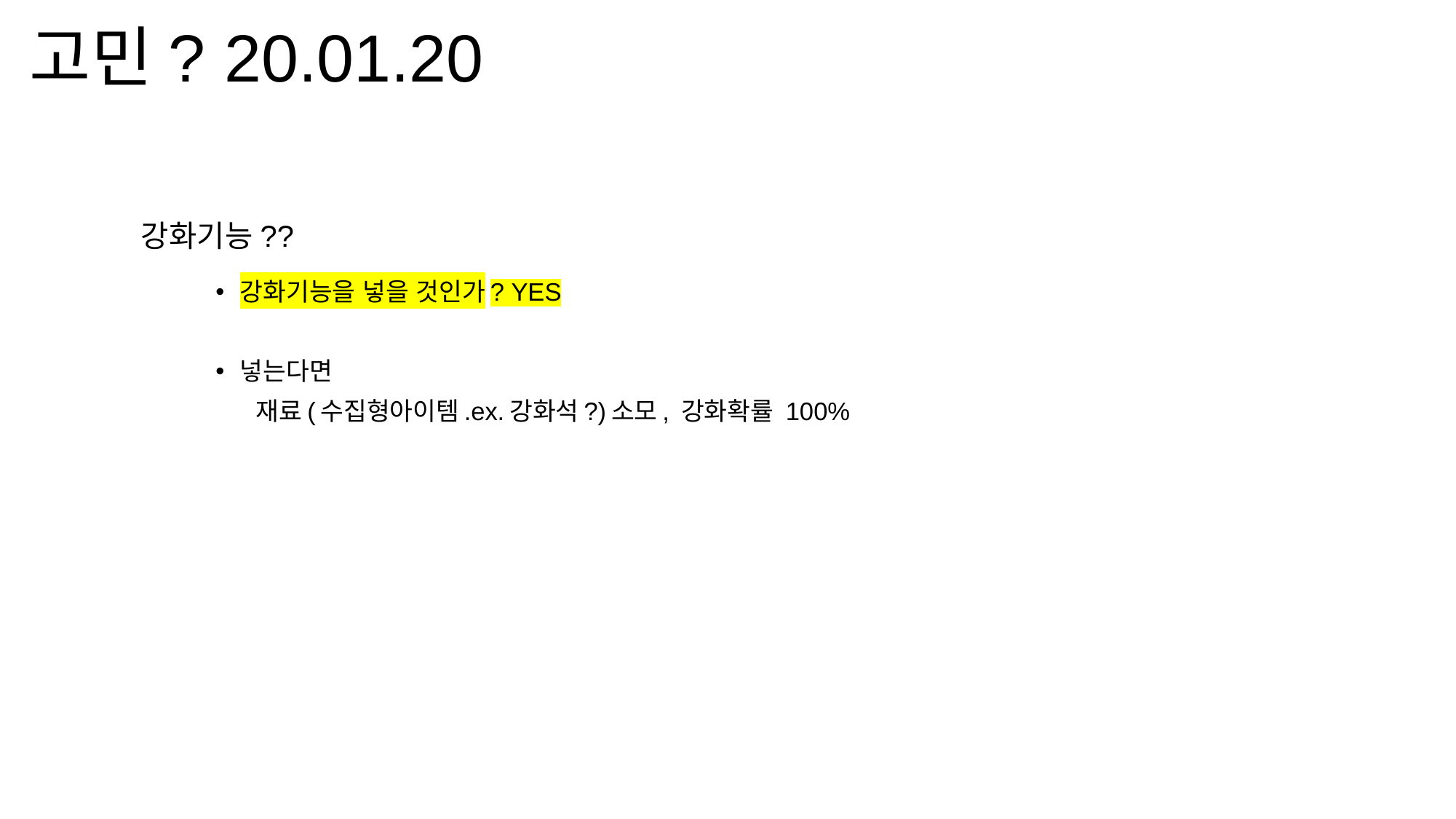

# 고민? 20.01.20
강화기능??
강화기능을 넣을 것인가? YES

넣는다면
     재료(수집형아이템.ex.강화석?)소모, 강화확률 100%